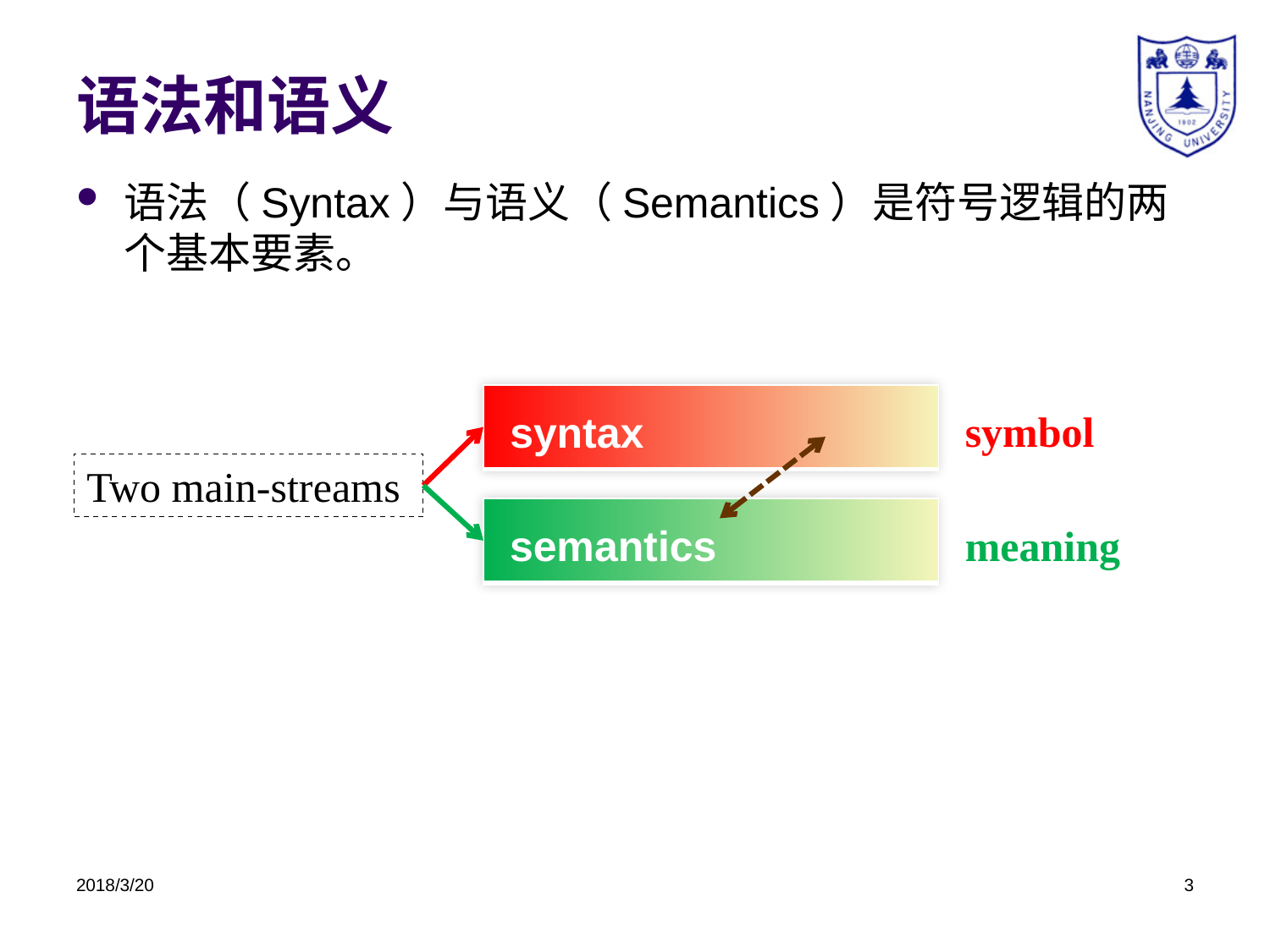

# 语法和语义
语法（Syntax）与语义（Semantics）是符号逻辑的两个基本要素。
|  |
| --- |
symbol
syntax
Two main-streams
|  |
| --- |
semantics
meaning
2018/3/20
3